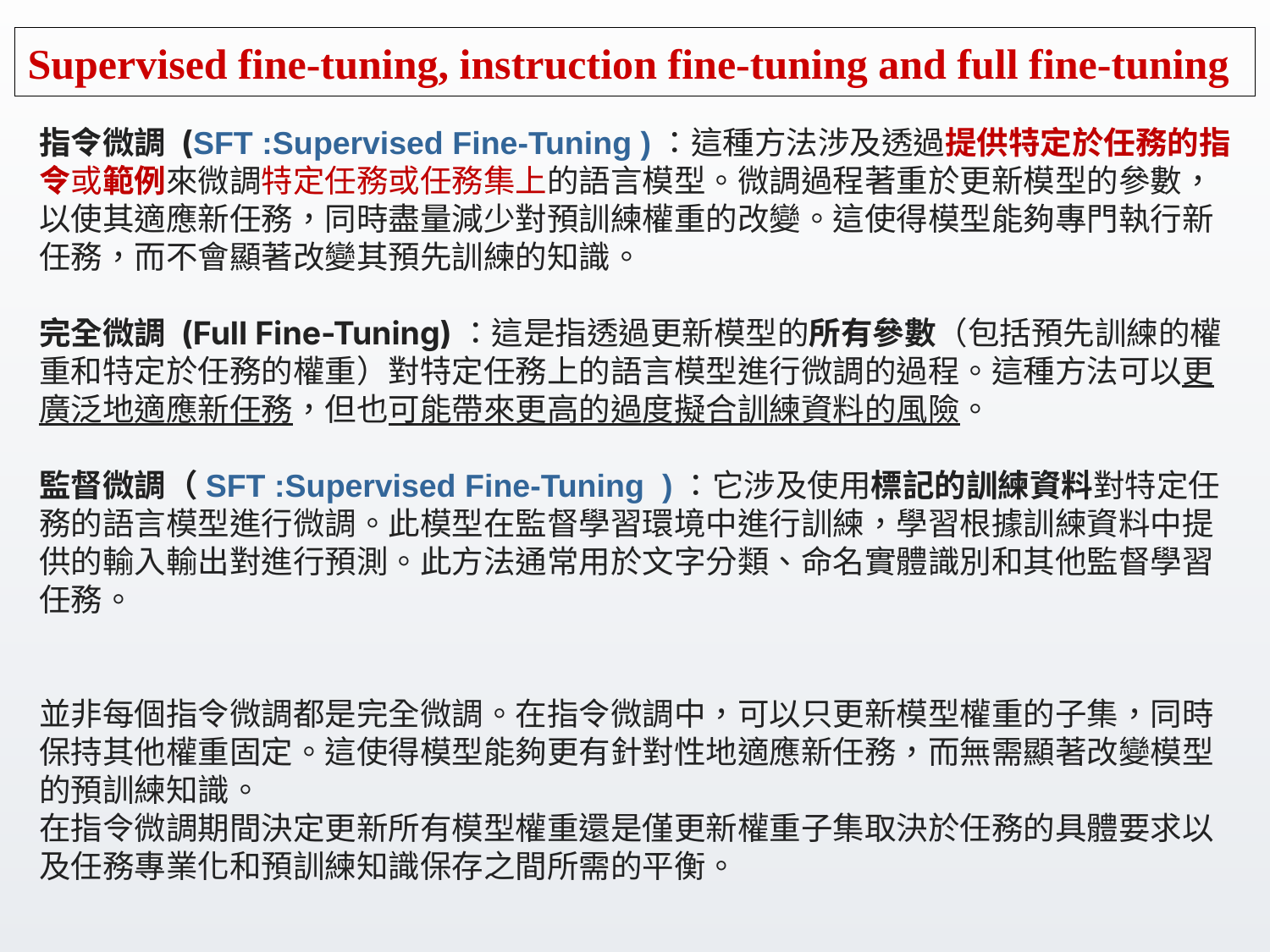

# Supervised fine-tuning, instruction fine-tuning and full fine-tuning
指令微調 (SFT :Supervised Fine-Tuning )：這種方法涉及透過提供特定於任務的指令或範例來微調特定任務或任務集上的語言模型。微調過程著重於更新模型的參數，以使其適應新任務，同時盡量減少對預訓練權重的改變。這使得模型能夠專門執行新任務，而不會顯著改變其預先訓練的知識。

完全微調 (Full Fine-Tuning)：這是指透過更新模型的所有參數（包括預先訓練的權重和特定於任務的權重）對特定任務上的語言模型進行微調的過程。這種方法可以更廣泛地適應新任務，但也可能帶來更高的過度擬合訓練資料的風險。

監督微調（SFT :Supervised Fine-Tuning  )：它涉及使用標記的訓練資料對特定任務的語言模型進行微調。此模型在監督學習環境中進行訓練，學習根據訓練資料中提供的輸入輸出對進行預測。此方法通常用於文字分類、命名實體識別和其他監督學習任務。

並非每個指令微調都是完全微調。在指令微調中，可以只更新模型權重的子集，同時保持其他權重固定。這使得模型能夠更有針對性地適應新任務，而無需顯著改變模型的預訓練知識。
在指令微調期間決定更新所有模型權重還是僅更新權重子集取決於任務的具體要求以及任務專業化和預訓練知識保存之間所需的平衡。